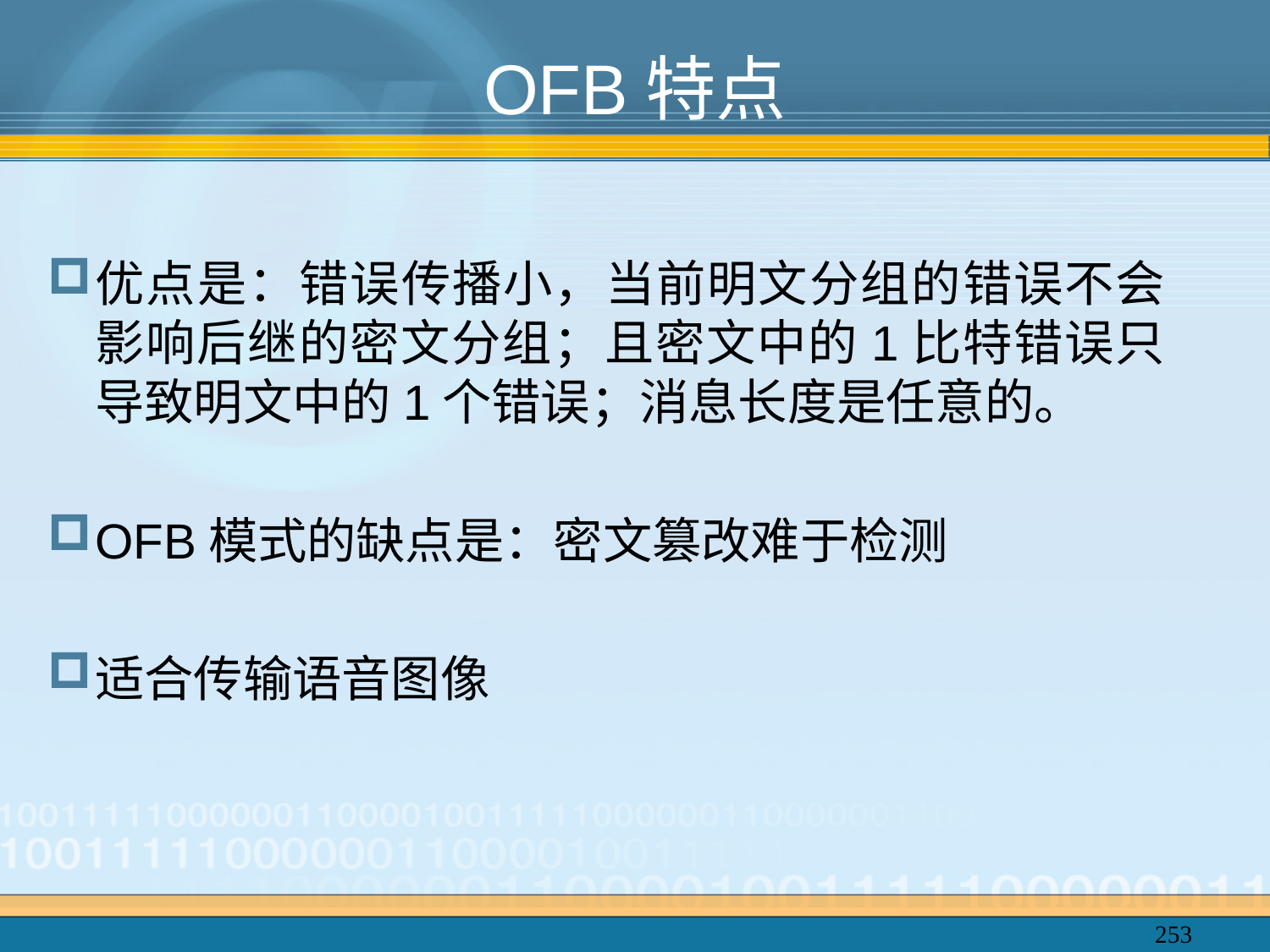

# OFB特点
优点是：错误传播小，当前明文分组的错误不会影响后继的密文分组；且密文中的1比特错误只导致明文中的1个错误；消息长度是任意的。

OFB模式的缺点是：密文篡改难于检测

适合传输语音图像
253